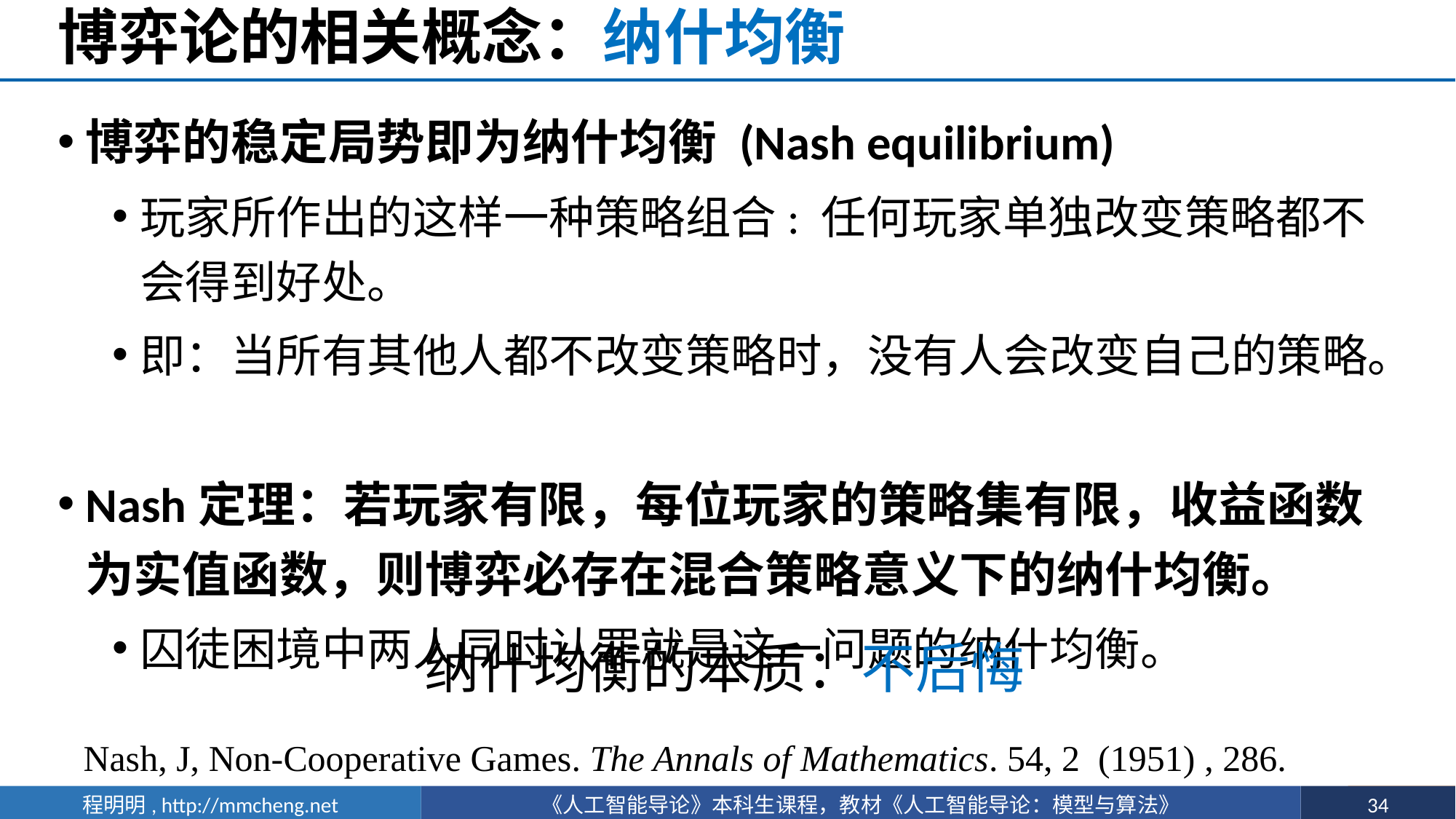

# 博弈论的相关概念：纳什均衡
博弈的稳定局势即为纳什均衡 (Nash equilibrium)
玩家所作出的这样一种策略组合: 任何玩家单独改变策略都不会得到好处。
即：当所有其他人都不改变策略时，没有人会改变自己的策略。
Nash定理：若玩家有限，每位玩家的策略集有限，收益函数为实值函数，则博弈必存在混合策略意义下的纳什均衡。
囚徒困境中两人同时认罪就是这一问题的纳什均衡。

纳什均衡的本质：不后悔
Nash, J, Non-Cooperative Games. The Annals of Mathematics. 54, 2  (1951) , 286.